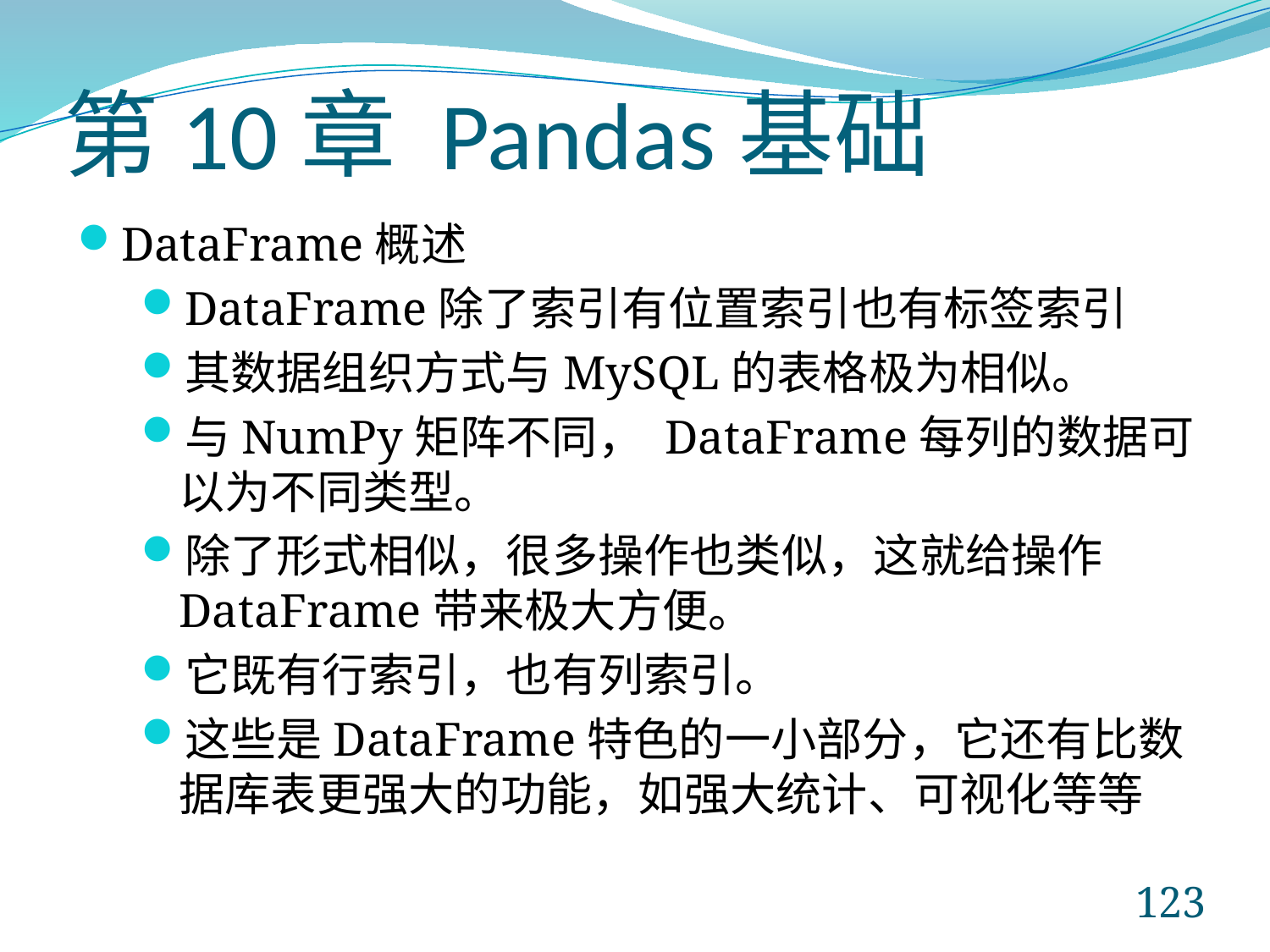

# 第10章 Pandas基础
DataFrame概述
DataFrame除了索引有位置索引也有标签索引
其数据组织方式与MySQL的表格极为相似。
与NumPy矩阵不同， DataFrame每列的数据可以为不同类型。
除了形式相似，很多操作也类似，这就给操作DataFrame带来极大方便。
它既有行索引，也有列索引。
这些是DataFrame特色的一小部分，它还有比数据库表更强大的功能，如强大统计、可视化等等

123